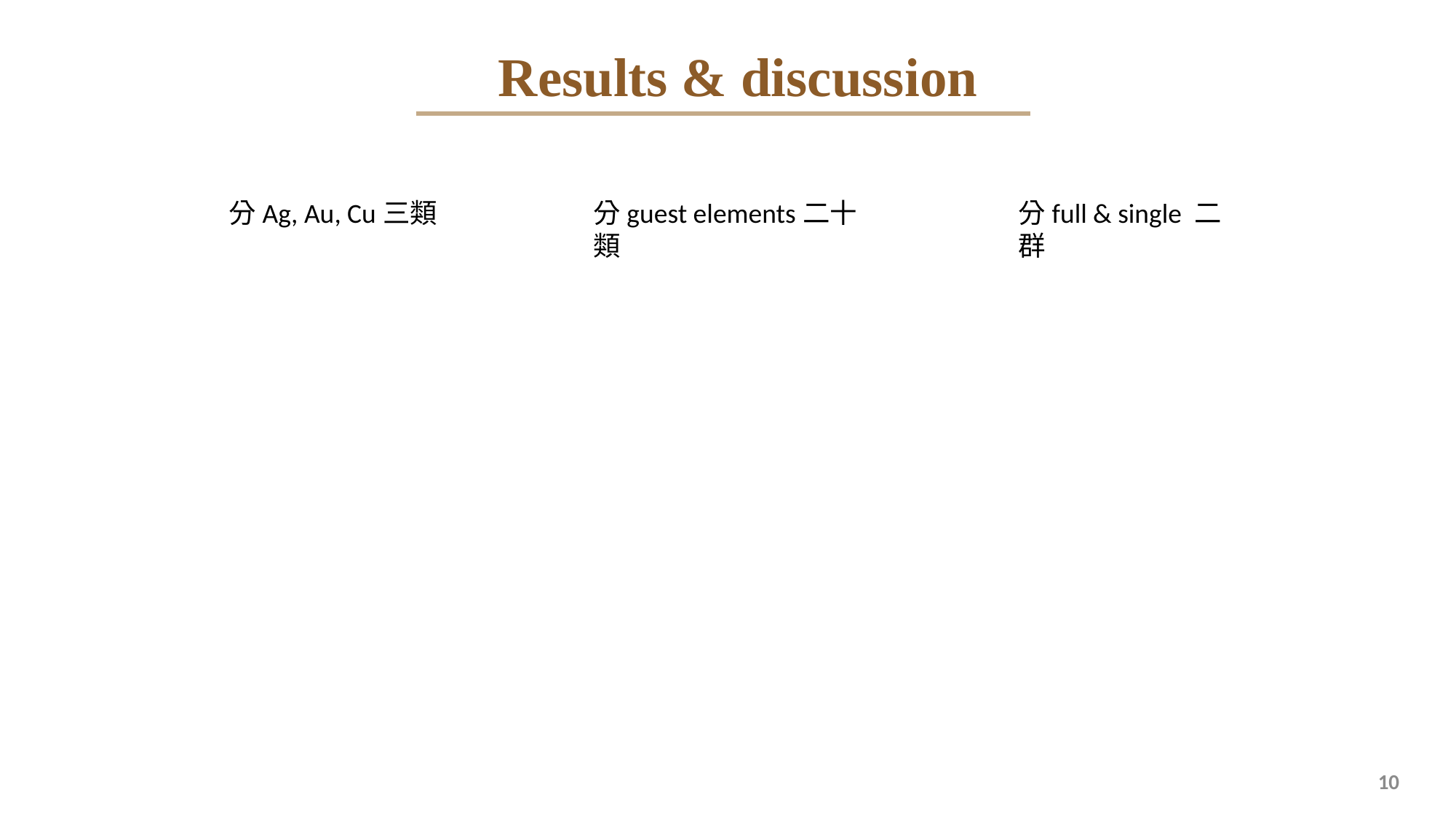

Results & discussion
分guest elements二十類
分full & single 二群
分Ag, Au, Cu三類
10